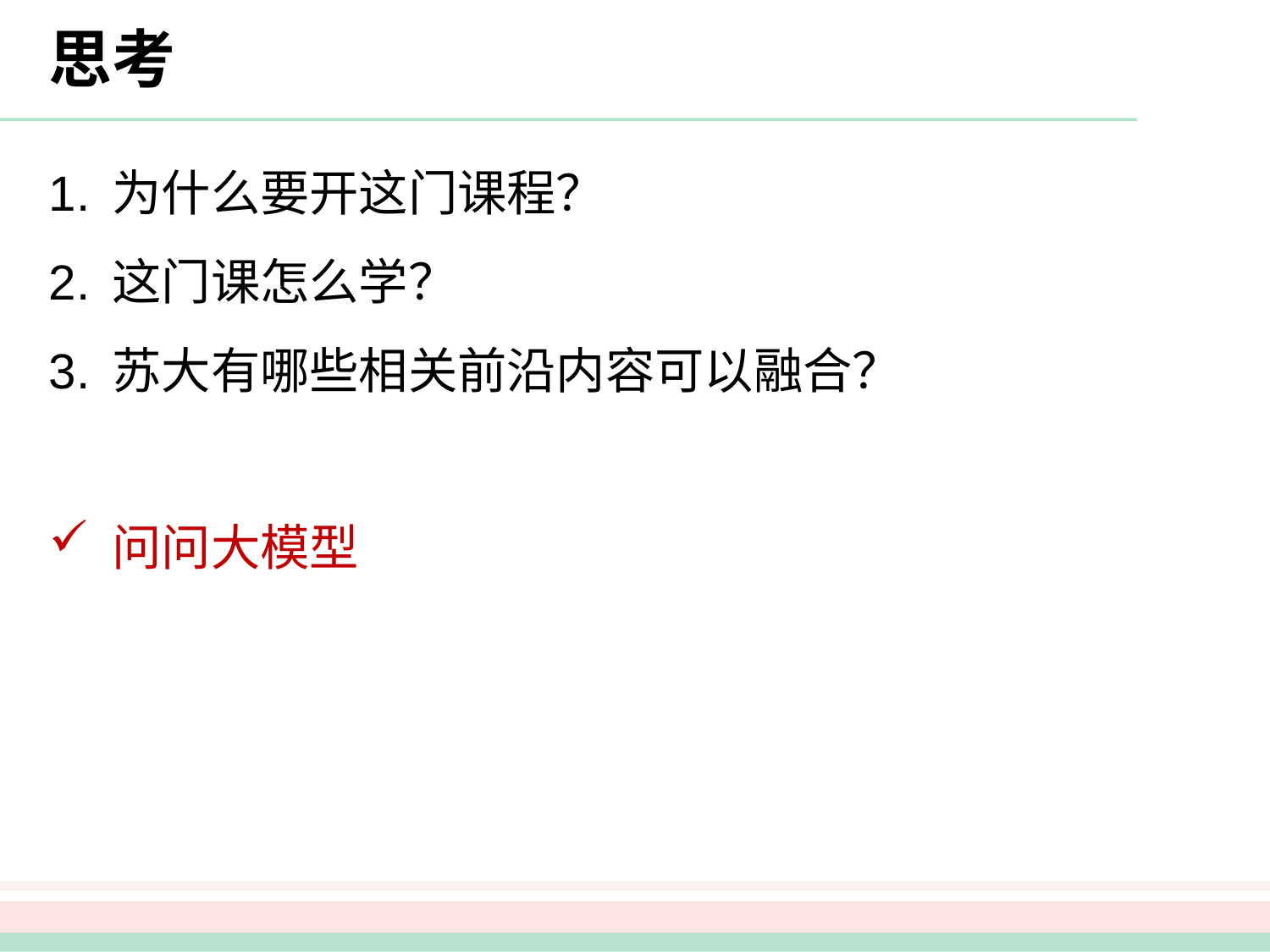

# 思考
为什么要开这门课程？
这门课怎么学？
苏大有哪些相关前沿内容可以融合？

问问大模型